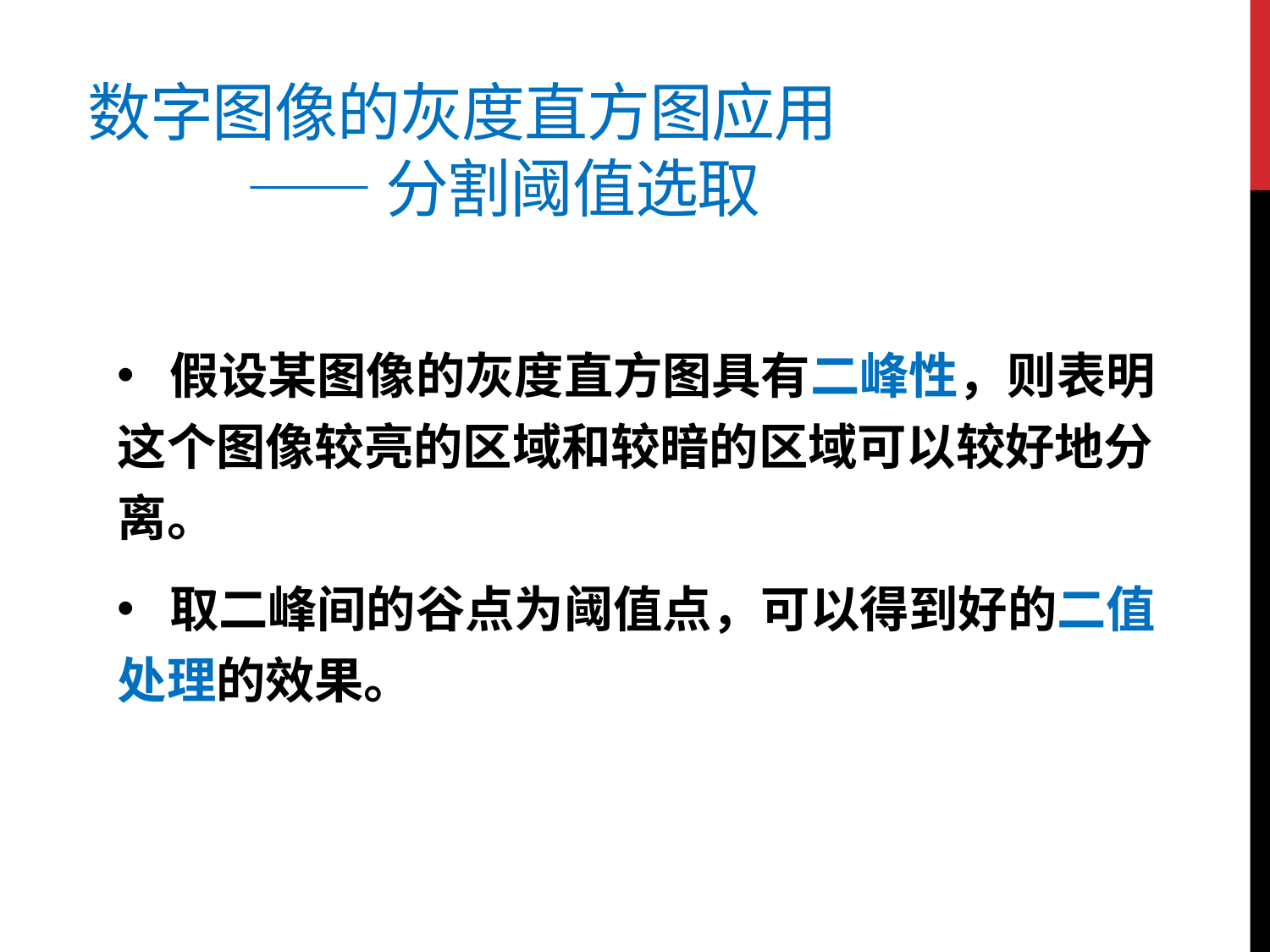

# 数字图像的灰度直方图应用 —— 分割阈值选取
  假设某图像的灰度直方图具有二峰性，则表明这个图像较亮的区域和较暗的区域可以较好地分离。
  取二峰间的谷点为阈值点，可以得到好的二值处理的效果。